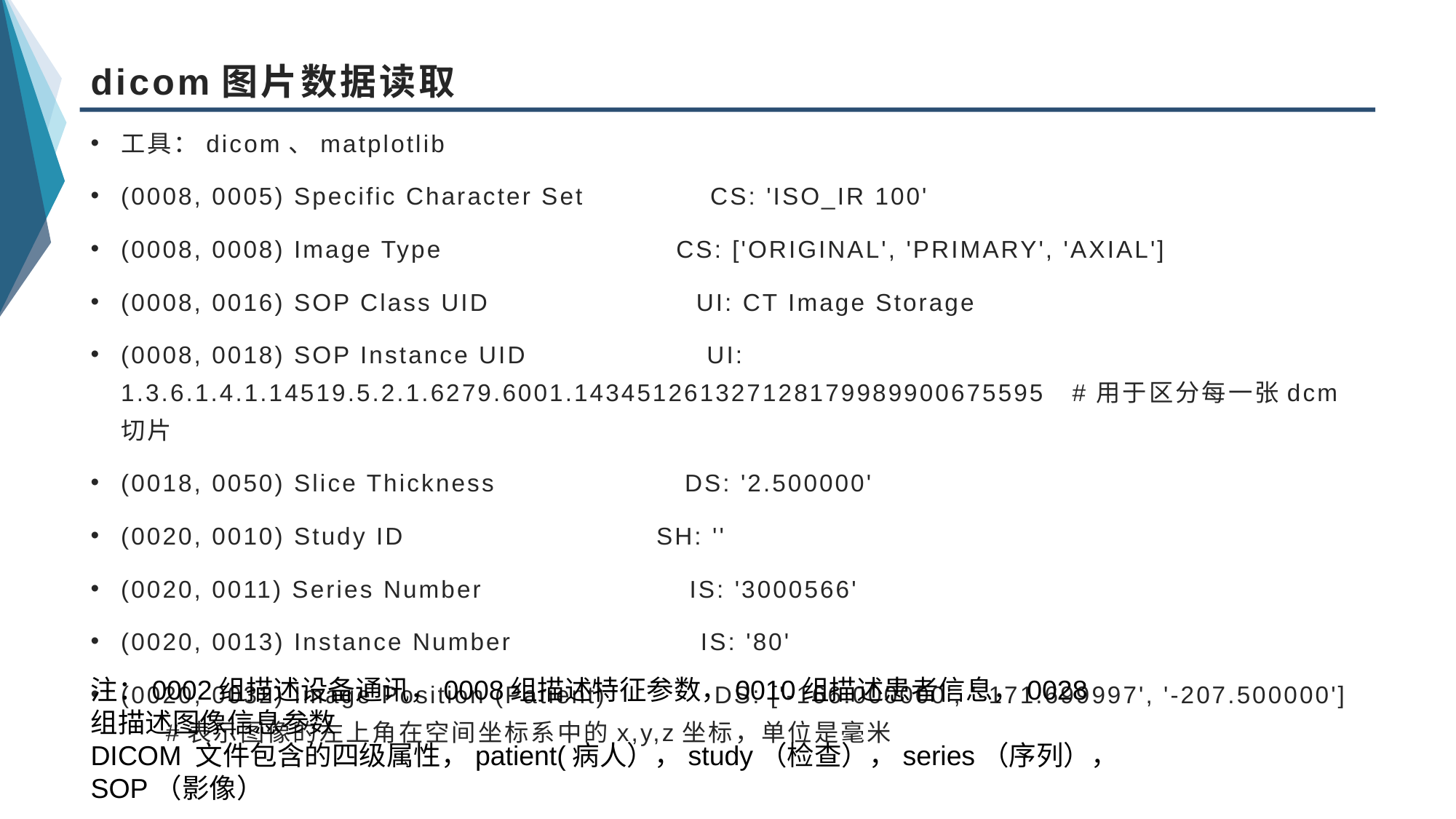

# dicom图片数据读取
工具：dicom、matplotlib
(0008, 0005) Specific Character Set              CS: 'ISO_IR 100'
(0008, 0008) Image Type                          CS: ['ORIGINAL', 'PRIMARY', 'AXIAL']
(0008, 0016) SOP Class UID                       UI: CT Image Storage
(0008, 0018) SOP Instance UID                    UI: 1.3.6.1.4.1.14519.5.2.1.6279.6001.143451261327128179989900675595   #用于区分每一张dcm切片
(0018, 0050) Slice Thickness                     DS: '2.500000'
(0020, 0010) Study ID                            SH: ''
(0020, 0011) Series Number                       IS: '3000566'
(0020, 0013) Instance Number                     IS: '80'
(0020, 0032) Image Position (Patient)            DS: ['-166.000000', '-171.699997', '-207.500000']      #表示图像的左上角在空间坐标系中的x,y,z坐标，单位是毫米

注：0002组描述设备通讯，0008组描述特征参数，0010组描述患者信息，0028组描述图像信息参数
DICOM 文件包含的四级属性，patient(病人），study（检查），series（序列），SOP（影像）